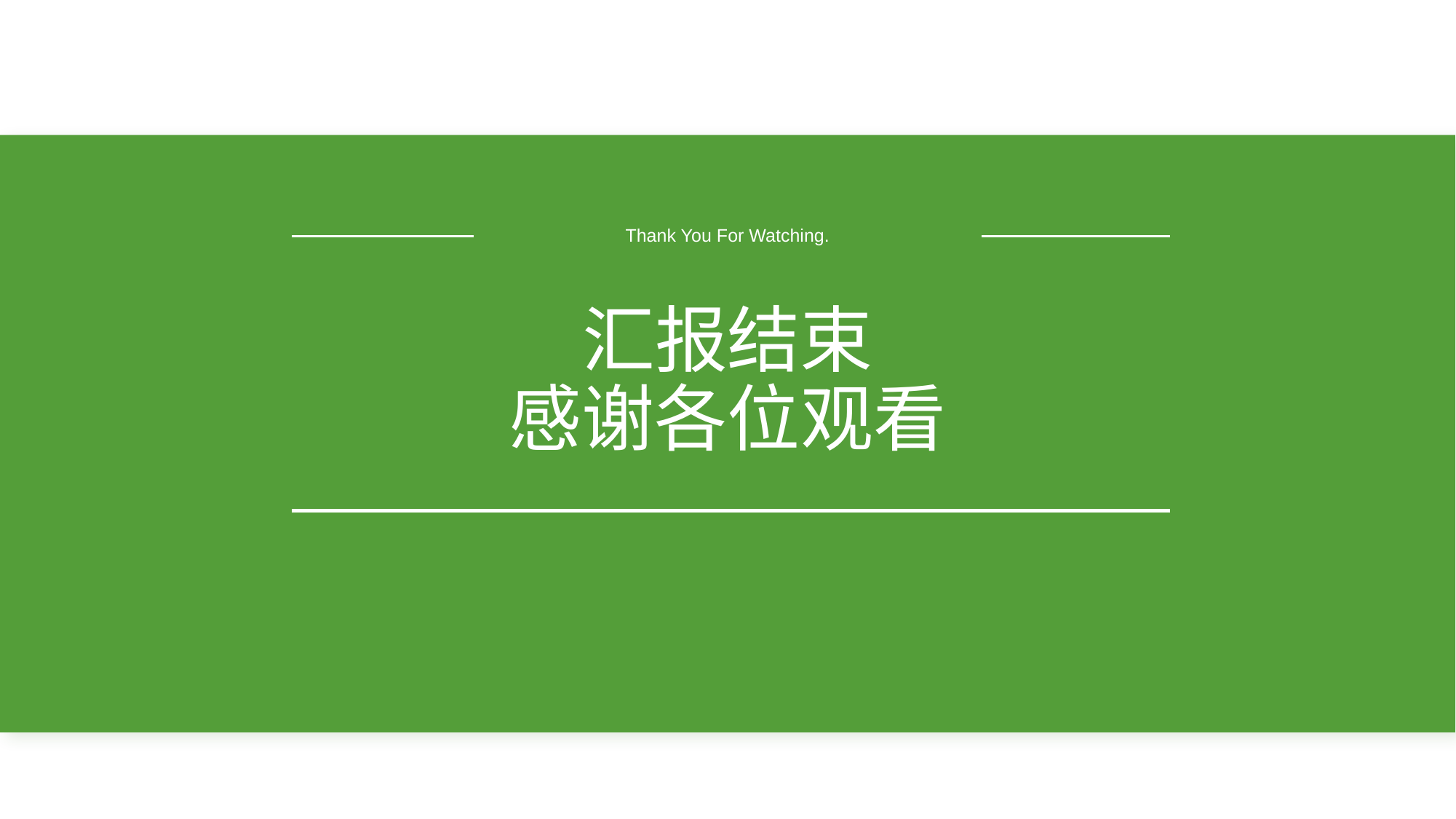

Thank You For Watching.
# 汇报结束 感谢各位观看